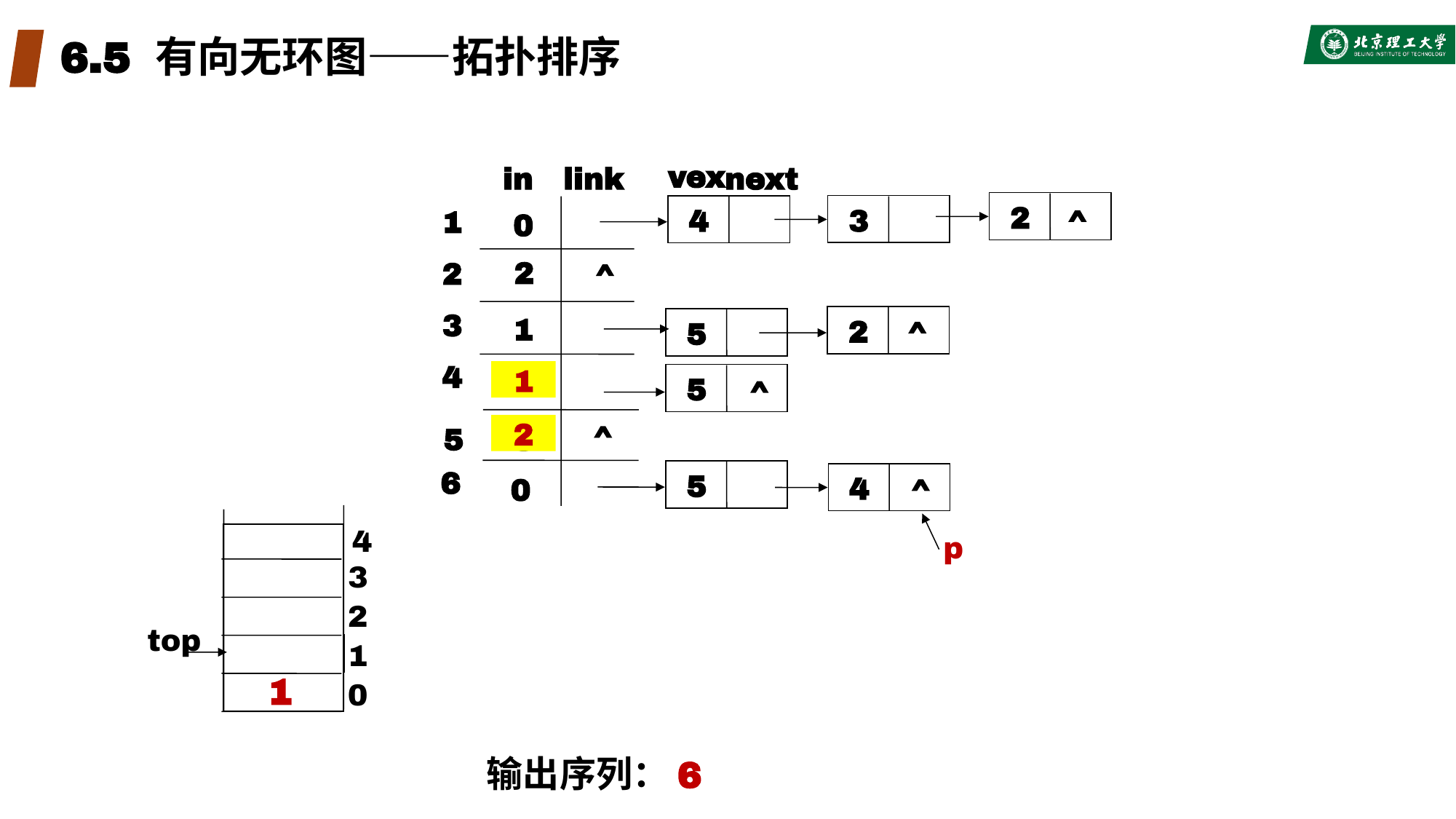

# 6.5 有向无环图——拓扑排序
vex
in
link
next
 2

 3

 4

^

1
2
3
4
5
6
0
2

^

1
 2

^
 5

2
 5

^

^
3

 5

 4

0
^
1
2

3
2
1
0
4

6

1

p
top

输出序列：6